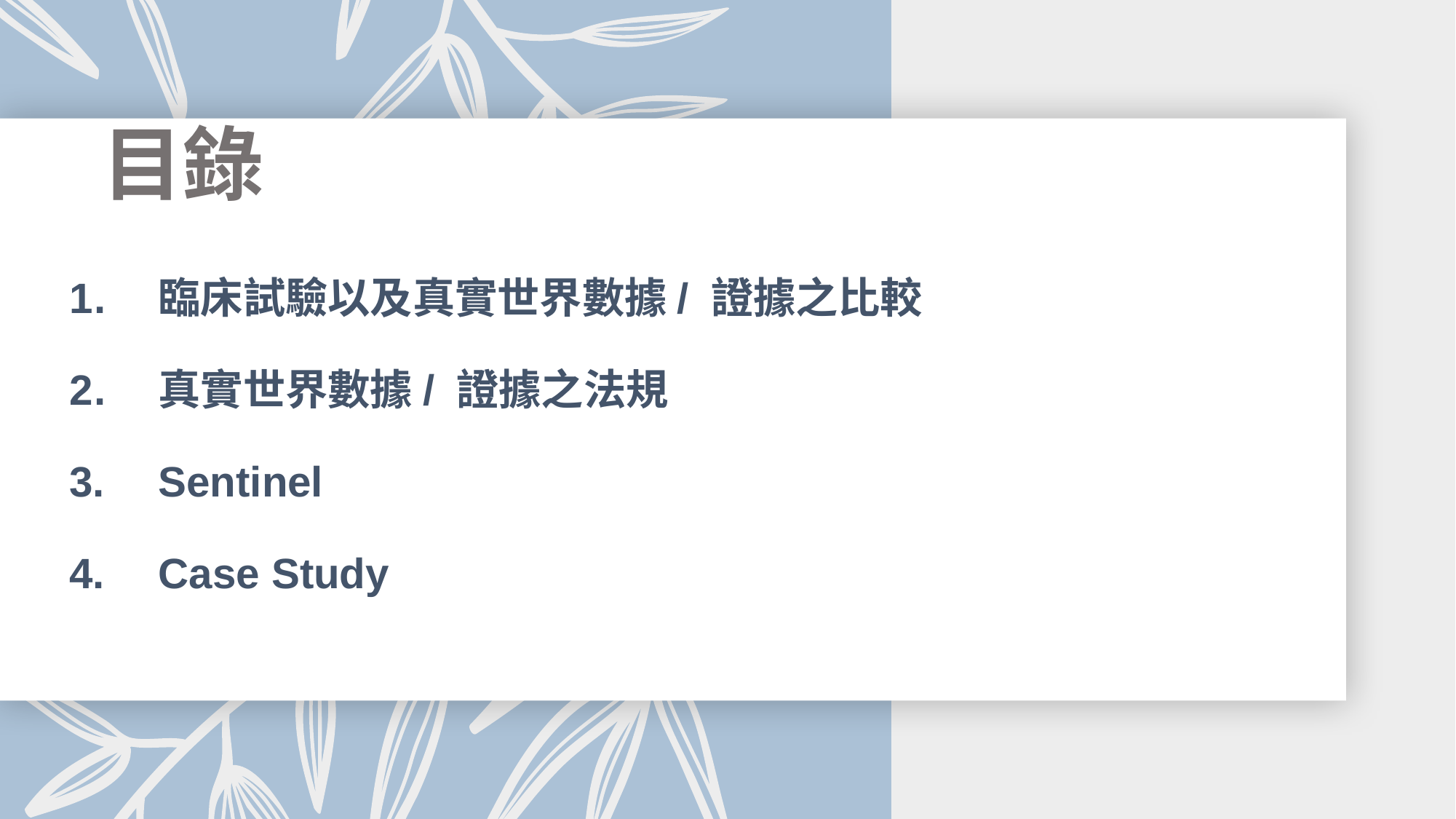

# 目錄

臨床試驗以及真實世界數據/ 證據之比較
真實世界數據/ 證據之法規
Sentinel
Case Study